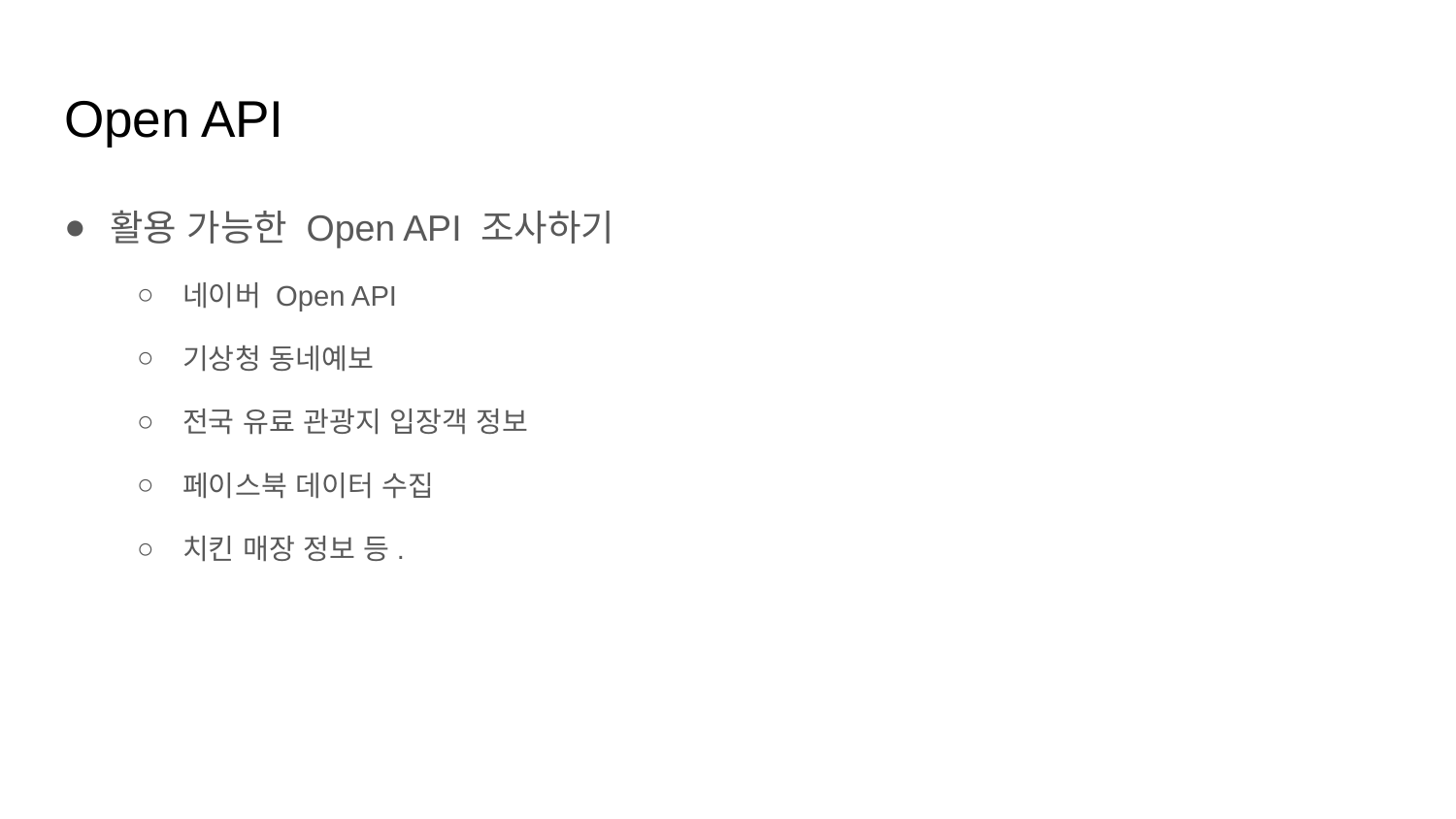

# Open API
활용 가능한 Open API 조사하기
네이버 Open API
기상청 동네예보
전국 유료 관광지 입장객 정보
페이스북 데이터 수집
치킨 매장 정보 등.